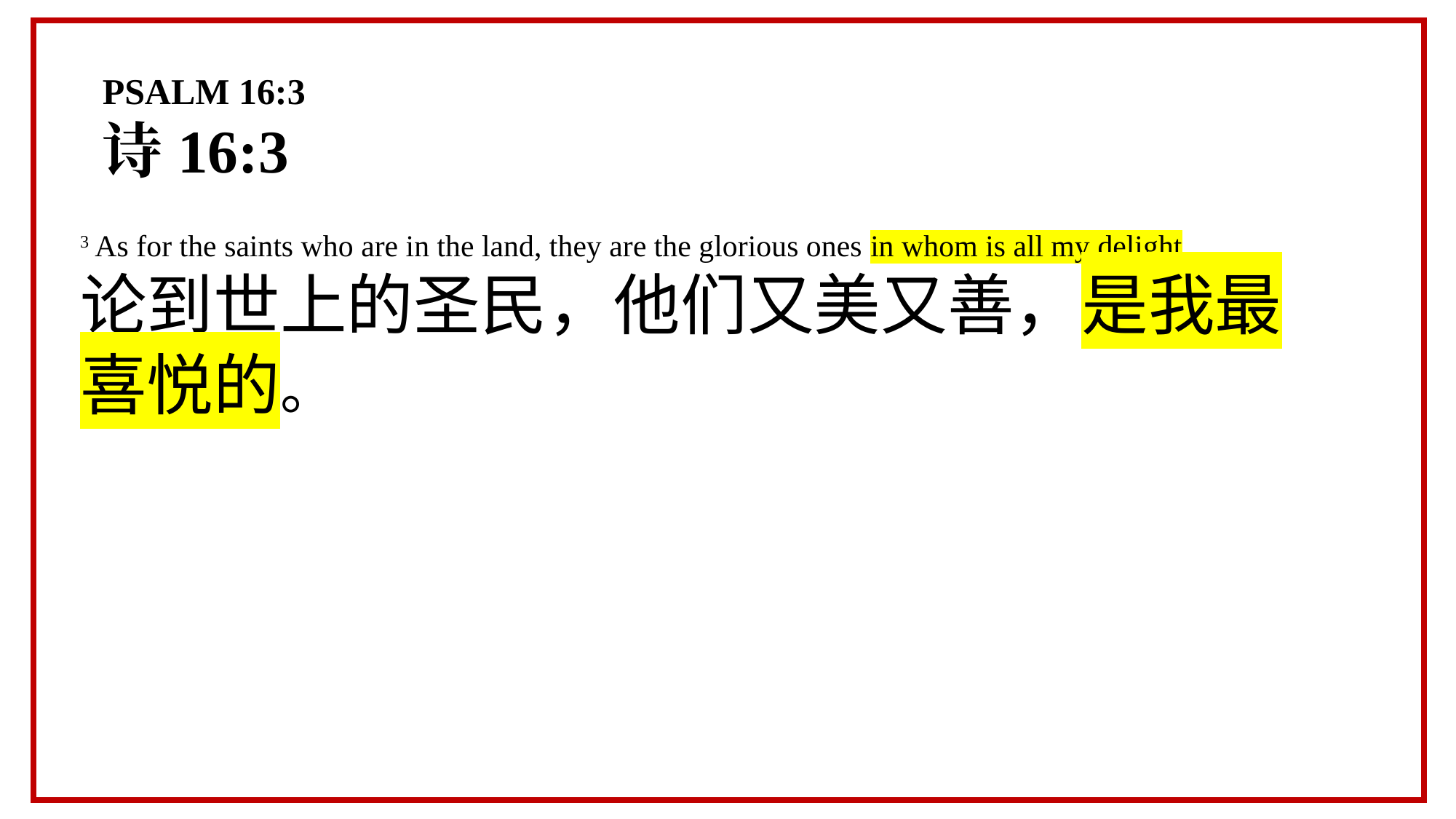

PSALM 16:3
诗16:3
3 As for the saints who are in the land, they are the glorious ones in whom is all my delight.
论到世上的圣民，他们又美又善，是我最喜悦的。